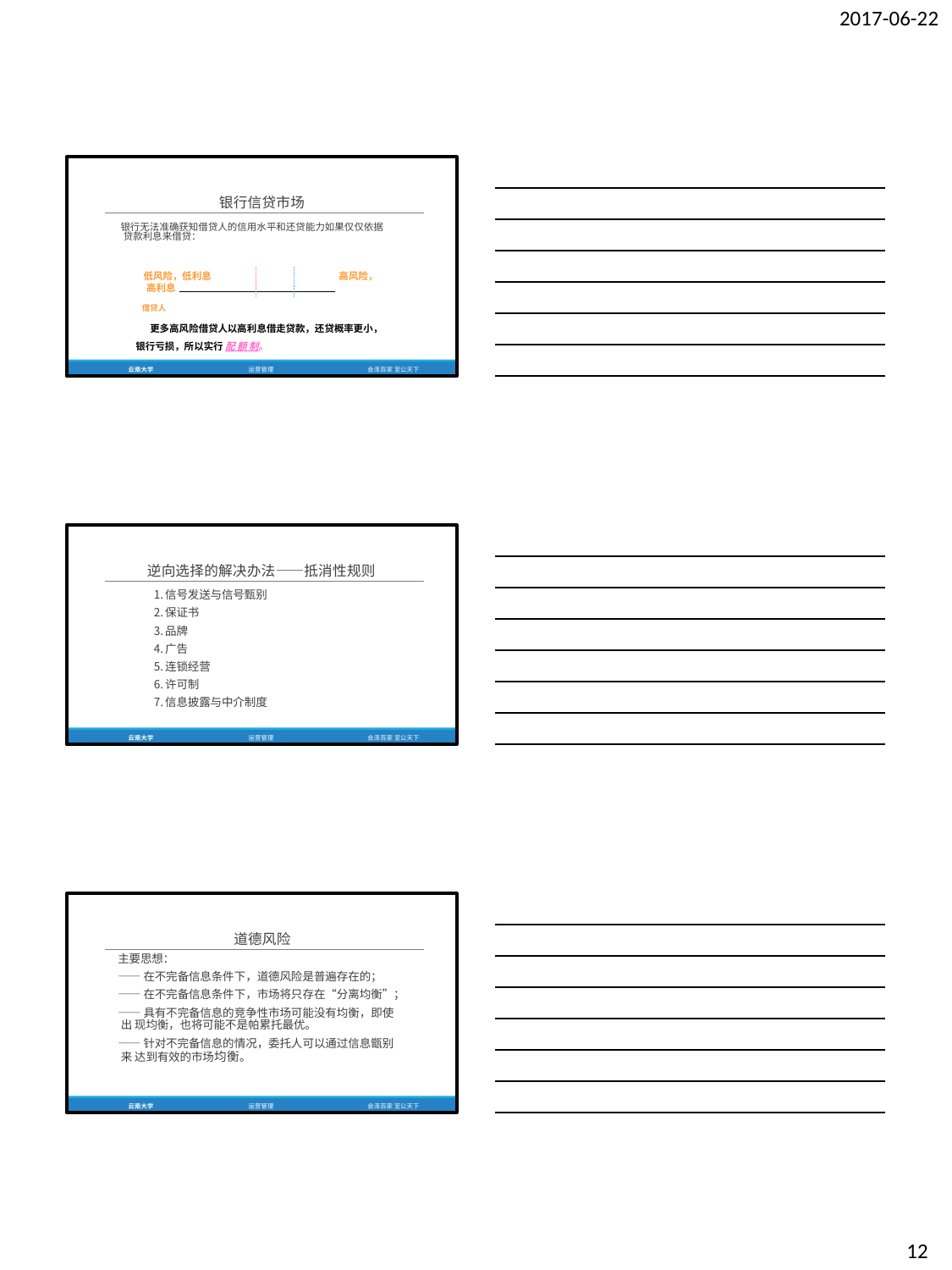

2017-06-22

银行信贷市场
银行无法准确获知借贷人的信用水平和还贷能力如果仅仅依据 贷款利息来借贷：

低风险，低利息	高风险，高利息

借贷人
更多高风险借贷人以高利息借走贷款，还贷概率更小，  银行亏损，所以实行 配 额 制。

云南大学
运营管理
会泽百家 至公天下

逆向选择的解决办法——抵消性规则
信号发送与信号甄别
保证书
品牌
广告
连锁经营
许可制
信息披露与中介制度

云南大学
运营管理
会泽百家 至公天下

道德风险
主要思想：
——在不完备信息条件下，道德风险是普遍存在的；
——在不完备信息条件下，市场将只存在“分离均衡”；
——具有不完备信息的竞争性市场可能没有均衡，即使出 现均衡，也将可能不是帕累托最优。
——针对不完备信息的情况，委托人可以通过信息甑别来 达到有效的市场均衡。

云南大学
运营管理
会泽百家 至公天下

12